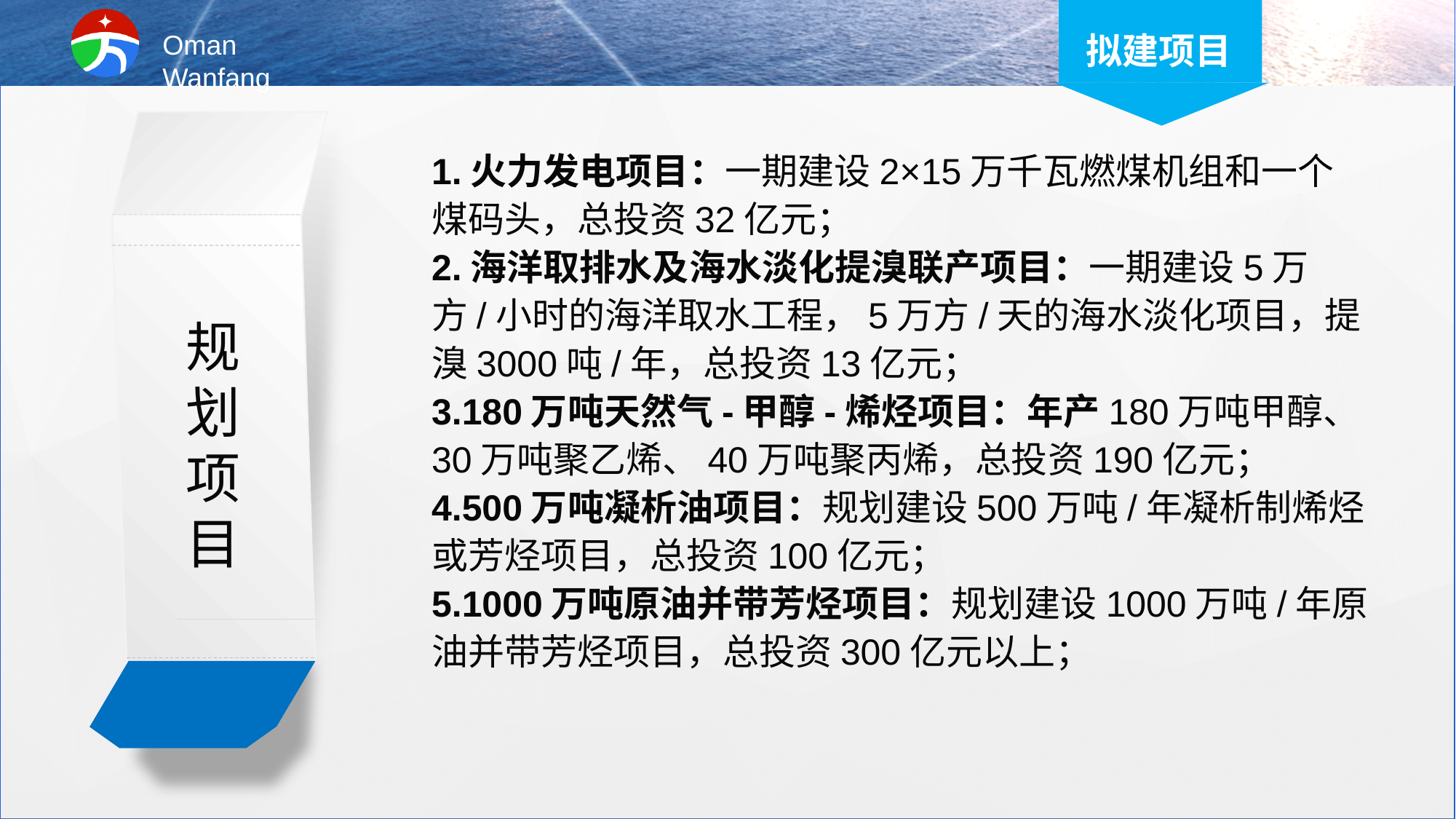

拟建项目

1.火力发电项目：一期建设2×15万千瓦燃煤机组和一个煤码头，总投资32亿元；
2.海洋取排水及海水淡化提溴联产项目：一期建设5万方/小时的海洋取水工程，5万方/天的海水淡化项目，提溴3000吨/年，总投资13亿元；
3.180万吨天然气-甲醇-烯烃项目：年产180万吨甲醇、30万吨聚乙烯、40万吨聚丙烯，总投资190亿元；
4.500万吨凝析油项目：规划建设500万吨/年凝析制烯烃或芳烃项目，总投资100亿元；
5.1000万吨原油并带芳烃项目：规划建设1000万吨/年原油并带芳烃项目，总投资300亿元以上；

规
划
项
目